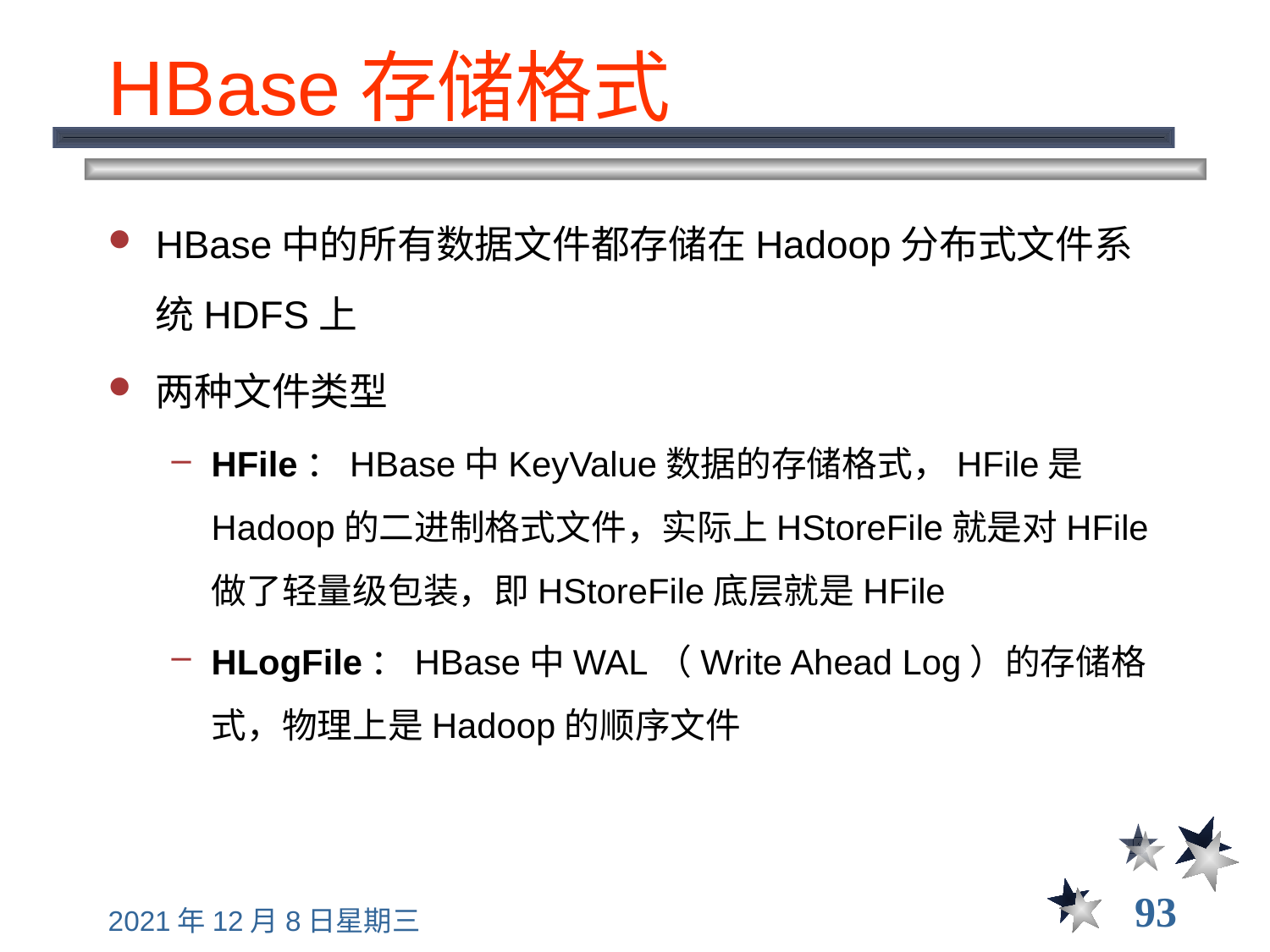

# HBase存储格式
HBase中的所有数据文件都存储在Hadoop分布式文件系统HDFS上
两种文件类型
HFile：HBase中KeyValue数据的存储格式，HFile是Hadoop的二进制格式文件，实际上HStoreFile就是对HFile做了轻量级包装，即HStoreFile底层就是HFile
HLogFile：HBase中WAL（Write Ahead Log）的存储格式，物理上是Hadoop的顺序文件

93
2021年12月8日星期三
大数据管理----前言